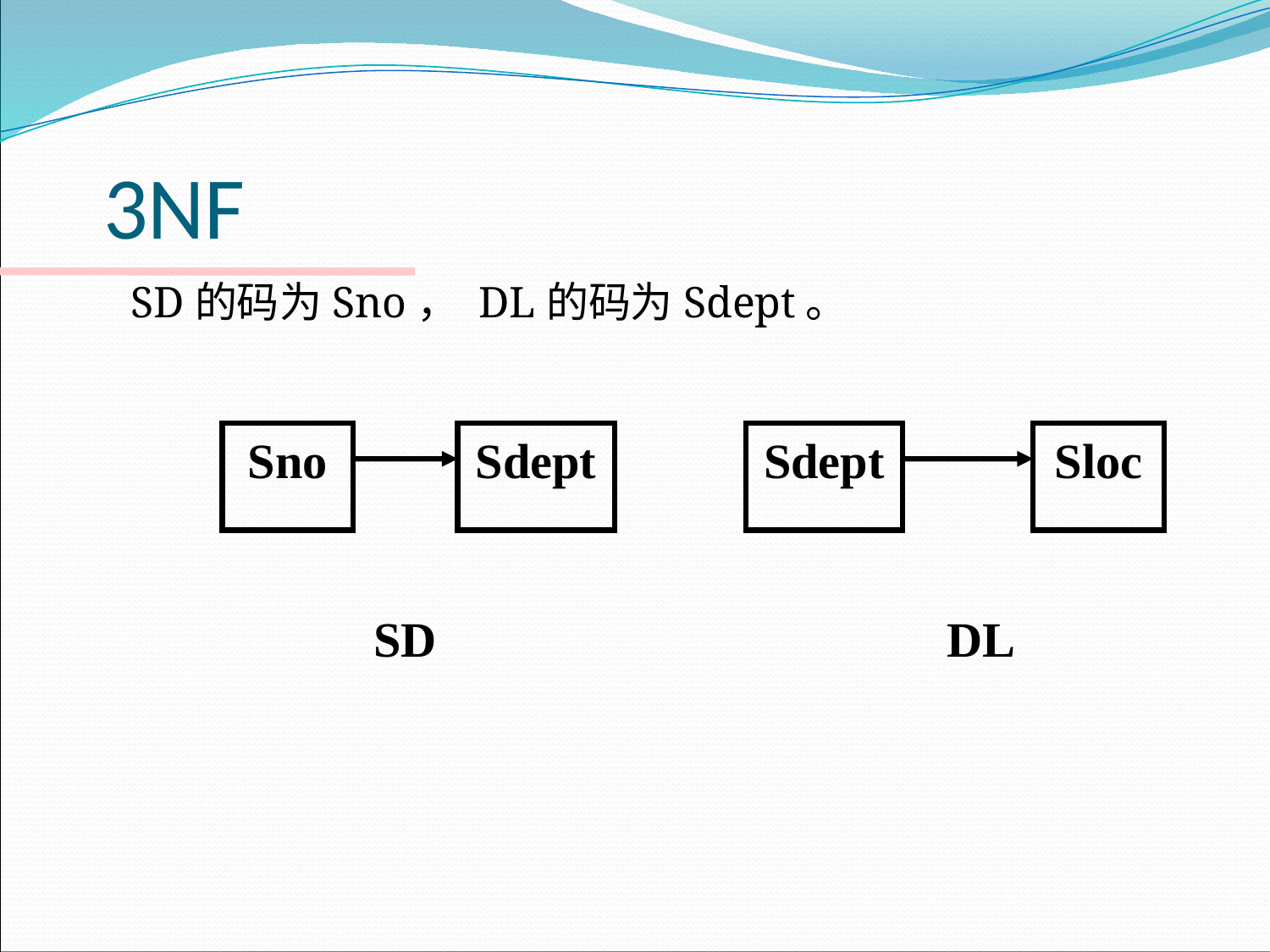

# 3NF
SD的码为Sno， DL的码为Sdept。
Sno
Sdept
Sdept
Sloc

SD
DL

557